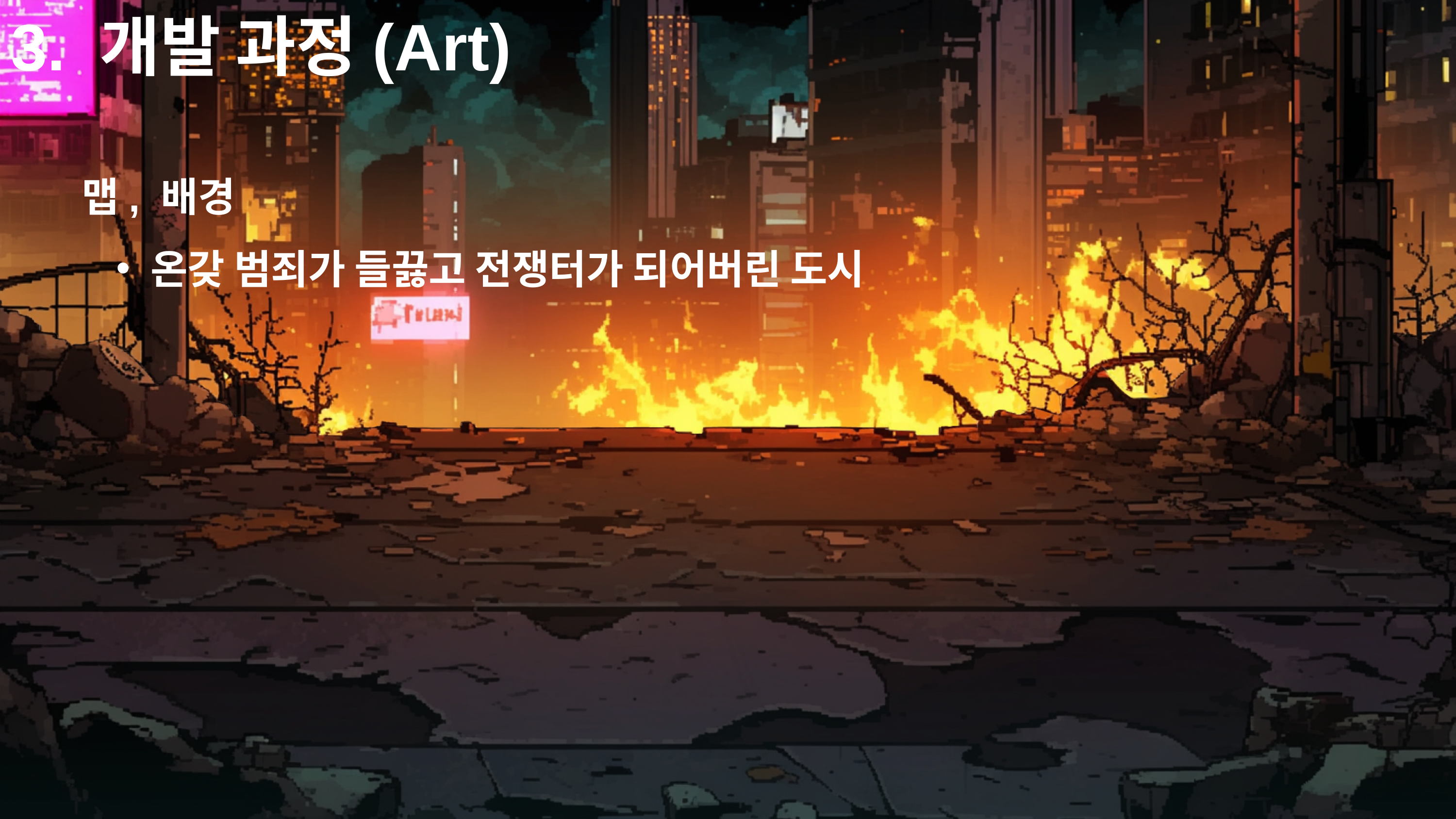

3. 개발 과정(Art)
맵, 배경
온갖 범죄가 들끓고 전쟁터가 되어버린 도시